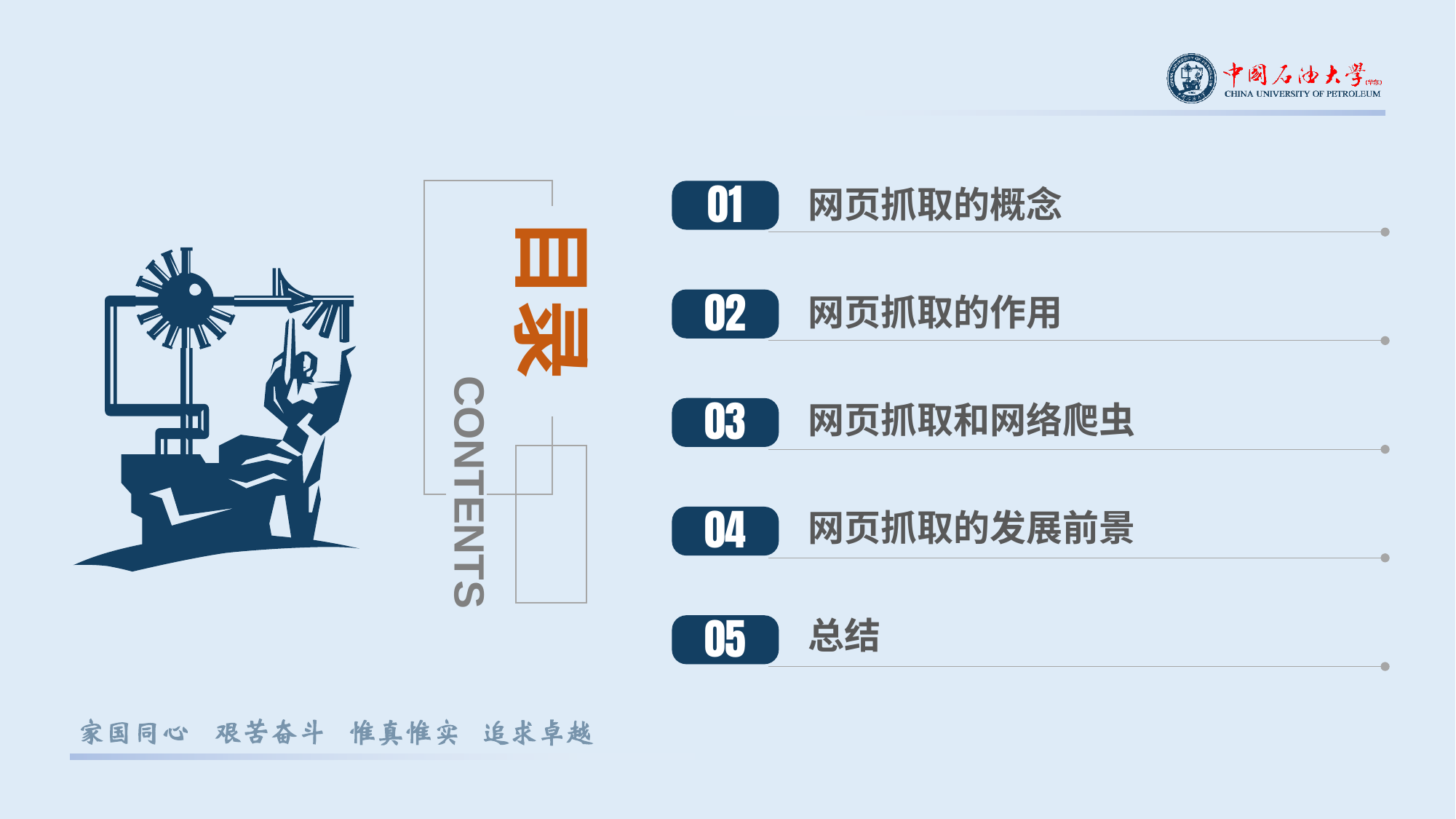

网页抓取的概念
网页抓取的作用
网页抓取和网络爬虫
网页抓取的发展前景
总结